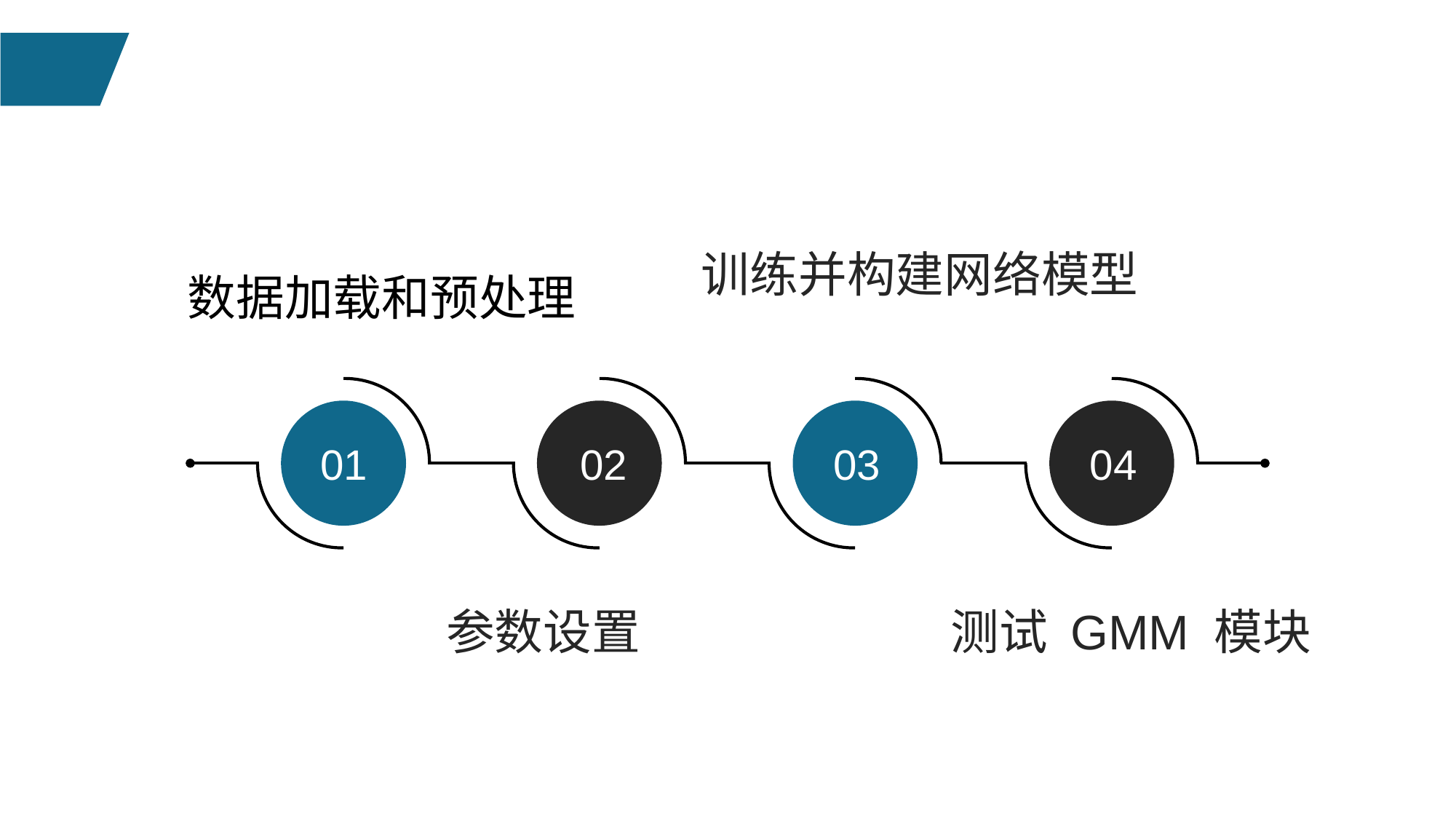

训练并构建网络模型
数据加载和预处理

01
02
03
04
测试 GMM 模块
参数设置